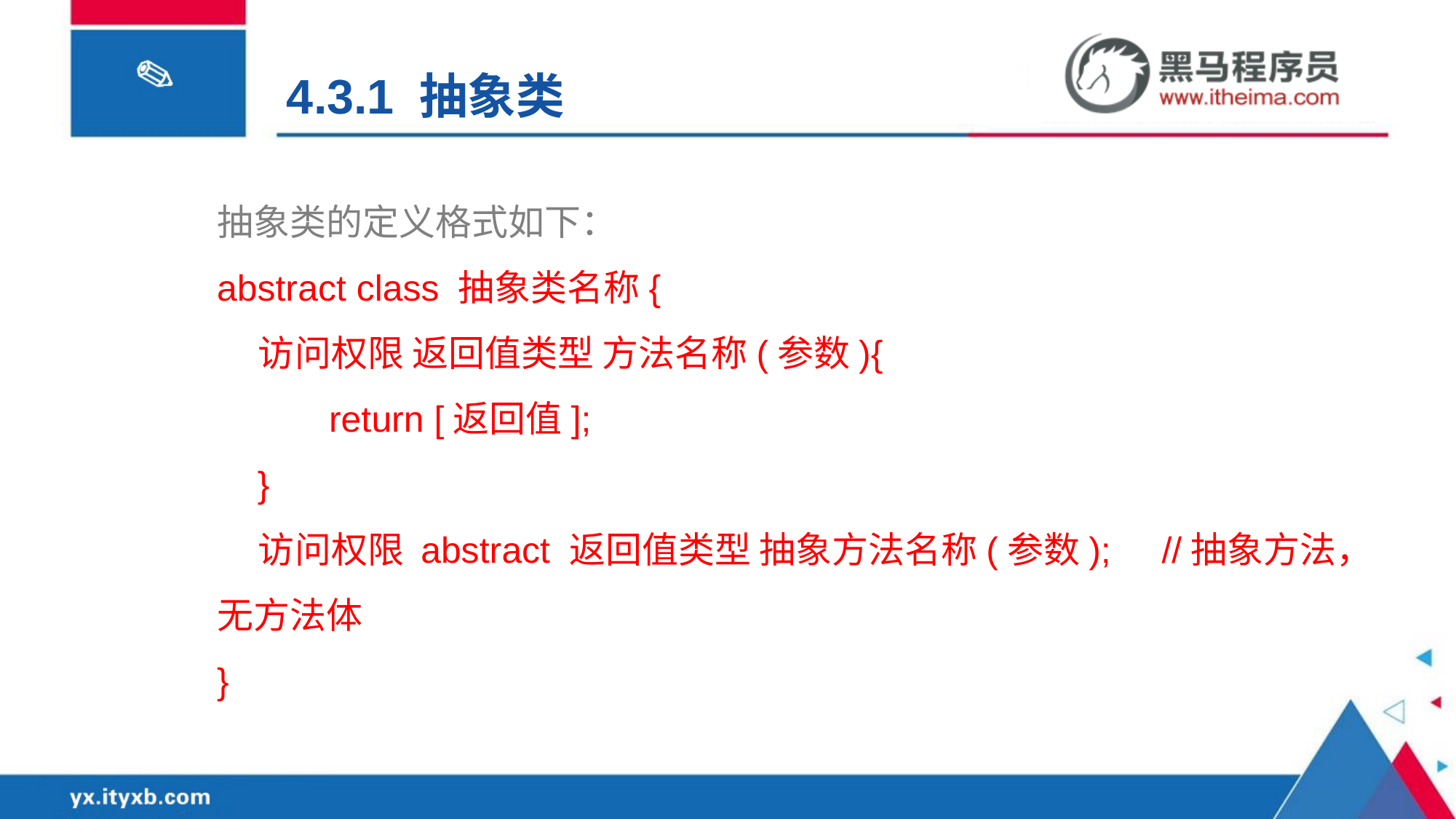

4.3.1 抽象类
抽象类的定义格式如下：
abstract class 抽象类名称{
    访问权限 返回值类型 方法名称(参数){
           return [返回值];
    }
    访问权限 abstract 返回值类型 抽象方法名称(参数);     //抽象方法，无方法体
}